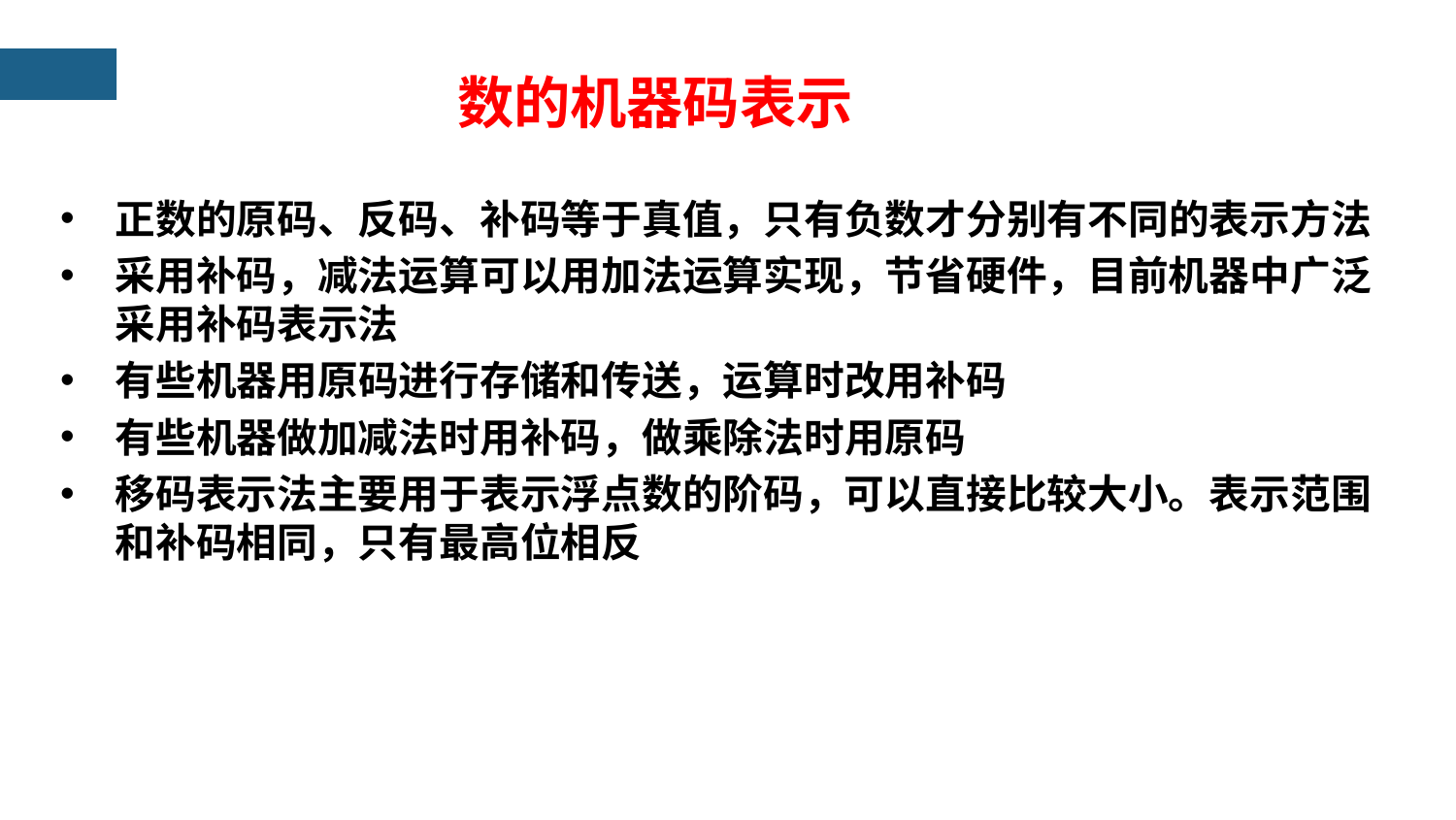

数的机器码表示
正数的原码、反码、补码等于真值，只有负数才分别有不同的表示方法
采用补码，减法运算可以用加法运算实现，节省硬件，目前机器中广泛采用补码表示法
有些机器用原码进行存储和传送，运算时改用补码
有些机器做加减法时用补码，做乘除法时用原码
移码表示法主要用于表示浮点数的阶码，可以直接比较大小。表示范围和补码相同，只有最高位相反